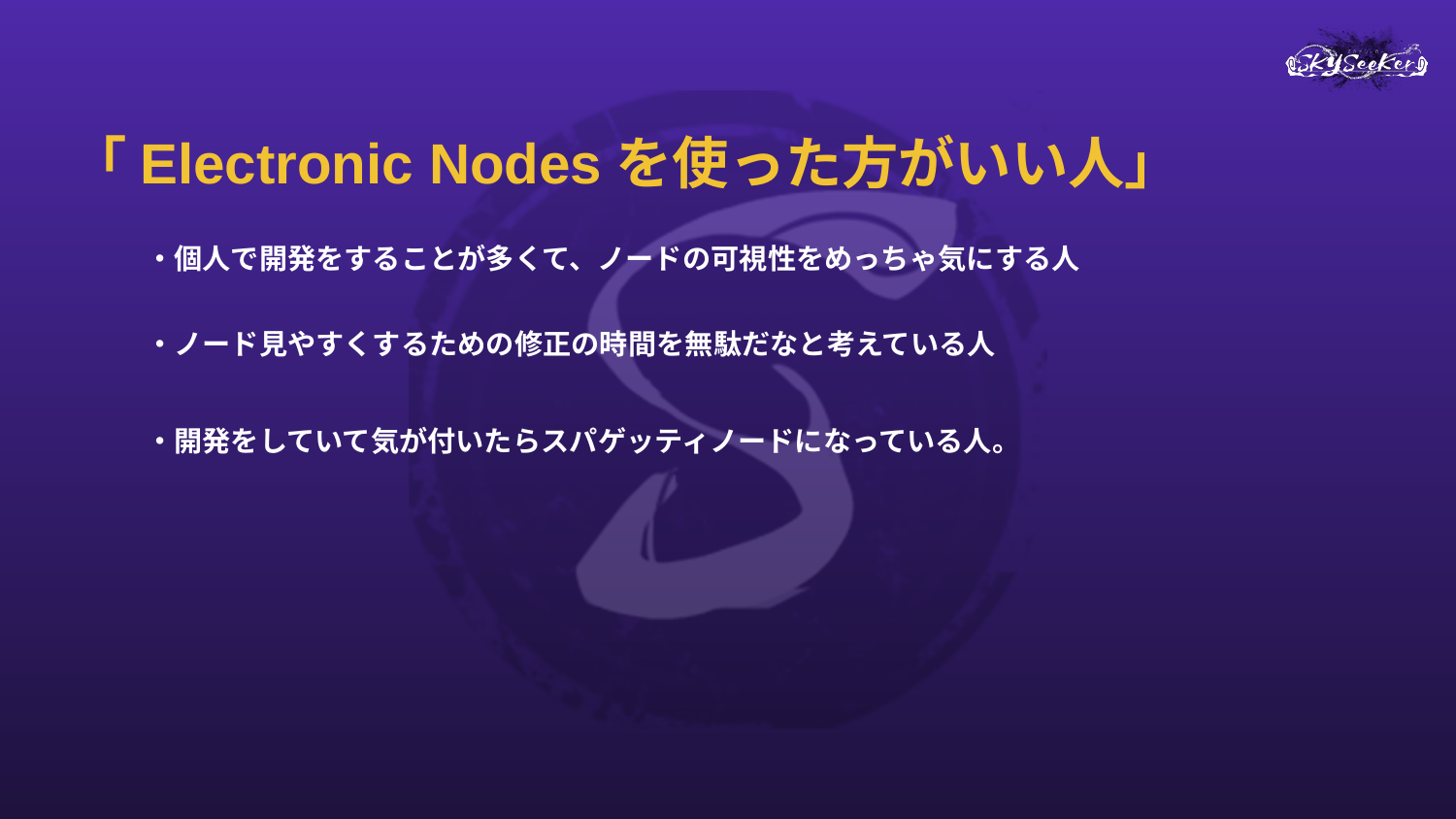

# 「Electronic Nodesを使った方がいい人」
・個人で開発をすることが多くて、ノードの可視性をめっちゃ気にする人
・ノード見やすくするための修正の時間を無駄だなと考えている人
・開発をしていて気が付いたらスパゲッティノードになっている人。